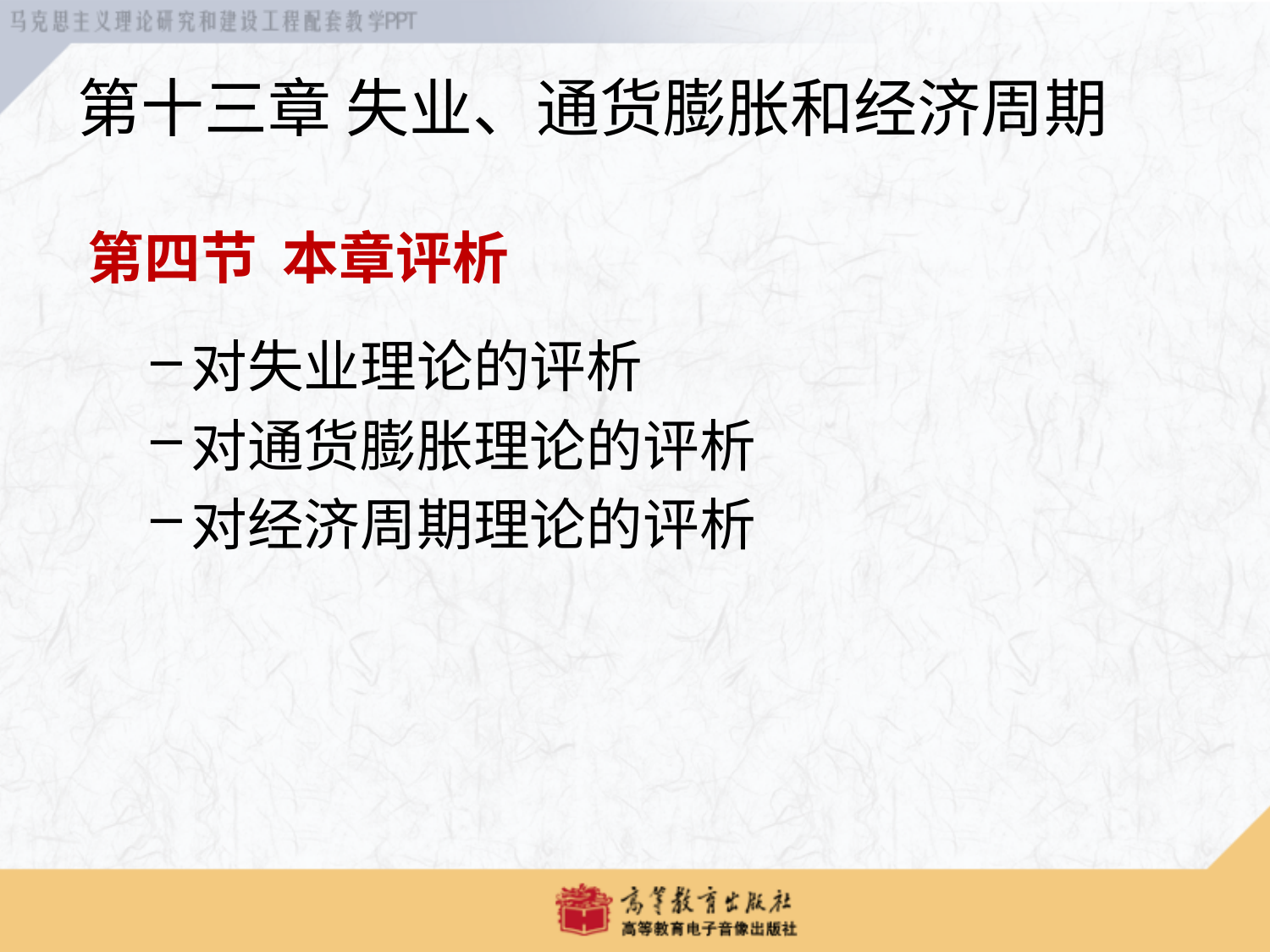

第十三章 失业、通货膨胀和经济周期
第四节  本章评析

对失业理论的评析
对通货膨胀理论的评析
对经济周期理论的评析